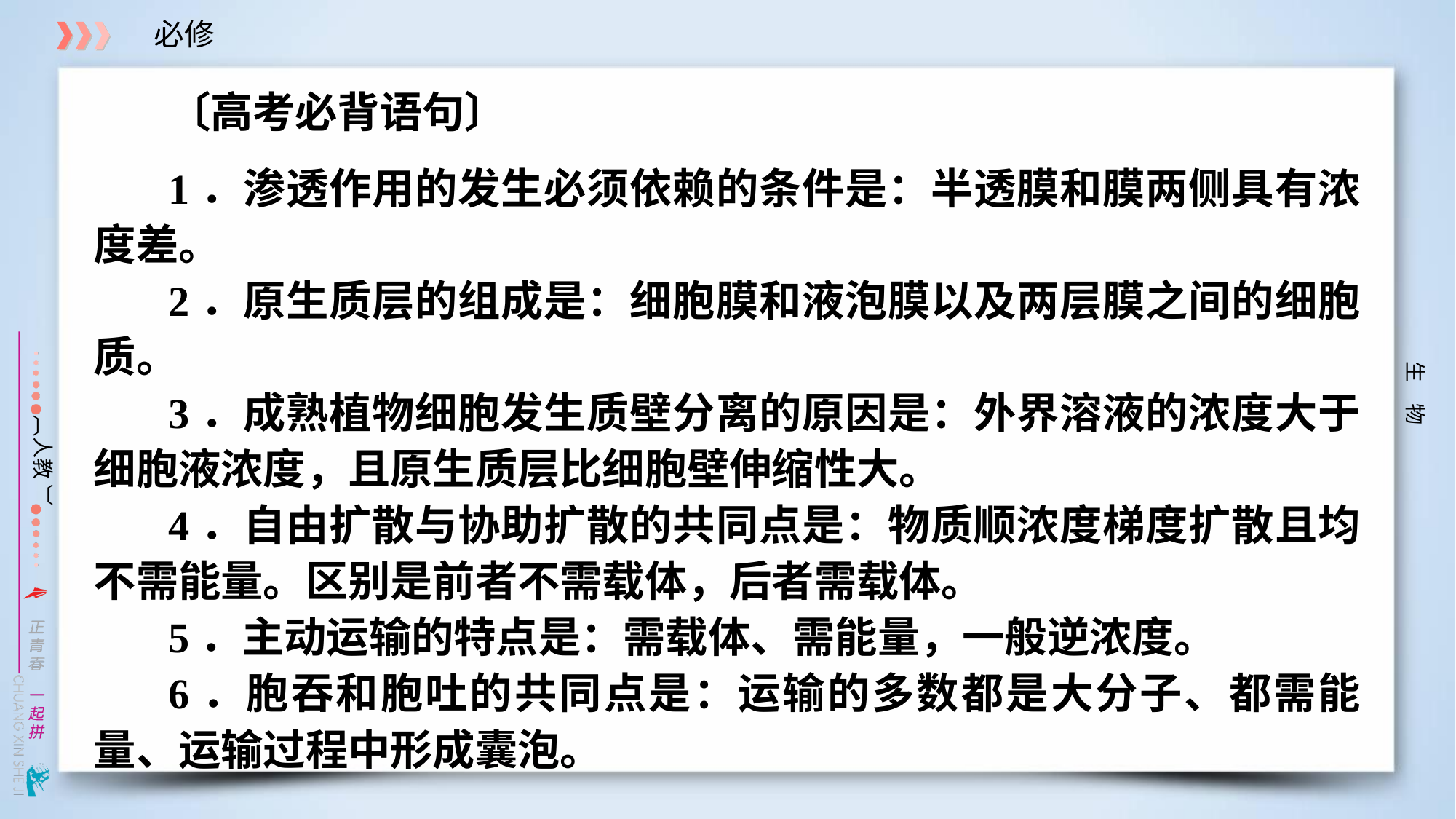

〔高考必背语句〕
1．渗透作用的发生必须依赖的条件是：半透膜和膜两侧具有浓度差。
2．原生质层的组成是：细胞膜和液泡膜以及两层膜之间的细胞质。
3．成熟植物细胞发生质壁分离的原因是：外界溶液的浓度大于细胞液浓度，且原生质层比细胞壁伸缩性大。
4．自由扩散与协助扩散的共同点是：物质顺浓度梯度扩散且均不需能量。区别是前者不需载体，后者需载体。
5．主动运输的特点是：需载体、需能量，一般逆浓度。
6．胞吞和胞吐的共同点是：运输的多数都是大分子、都需能量、运输过程中形成囊泡。